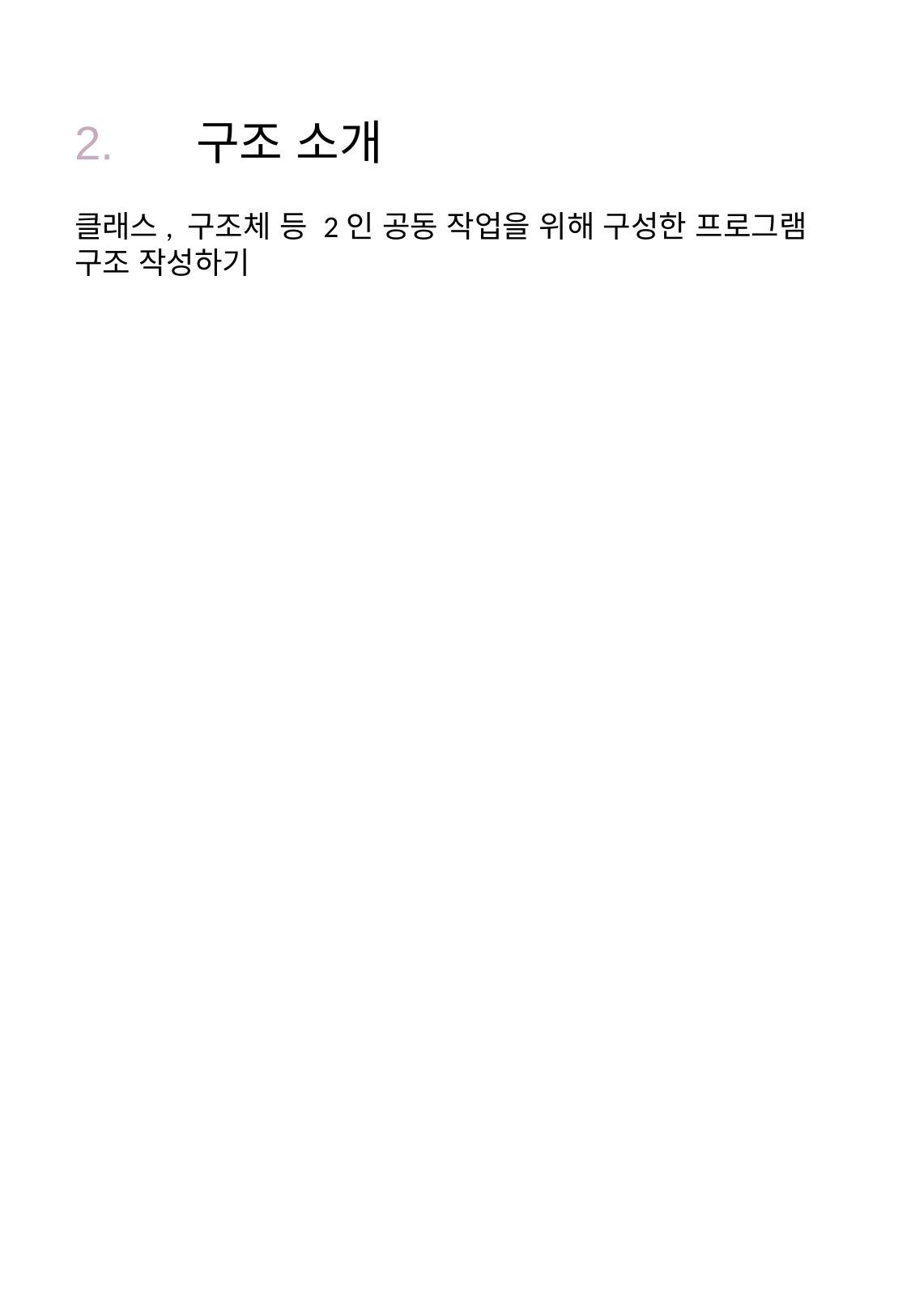

# 2.	구조 소개
클래스, 구조체 등 2인 공동 작업을 위해 구성한 프로그램 구조 작성하기